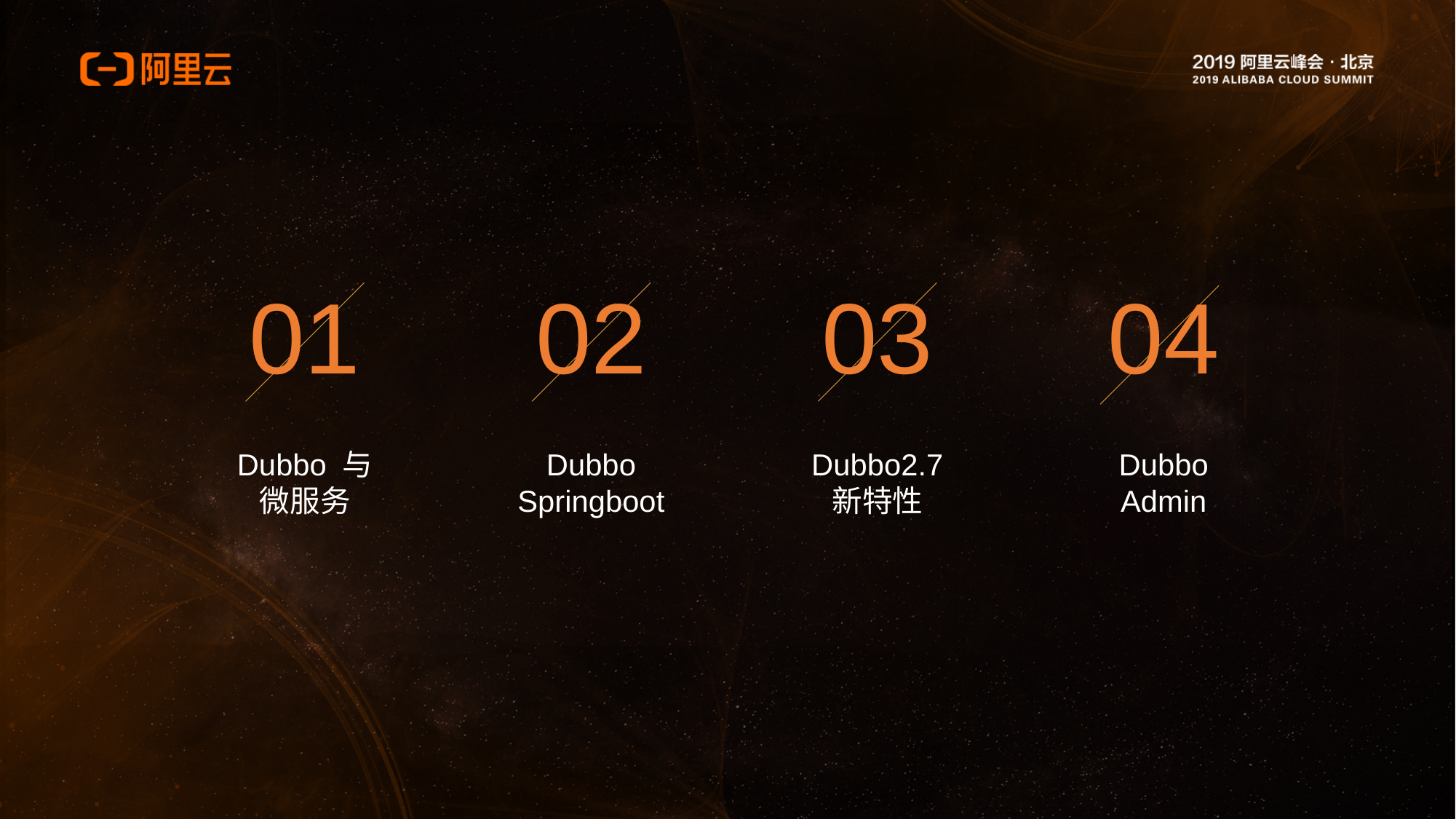

E6636BC20180234D78A0072836F0BE8032B9B2061D382B70ACD9863CB1BB2B294B4DB938416EDB0A22492408384659EB2019210AA1D05B811BBFC23D754E15D824FC41AD5522F487A4D42E576E0248F10CC1E4CE70F612AF28EE21985C349CF8DE162D9C0E3

03
04
02
01
Dubbo 与
微服务
Dubbo Springboot
Dubbo2.7
新特性
Dubbo Admin